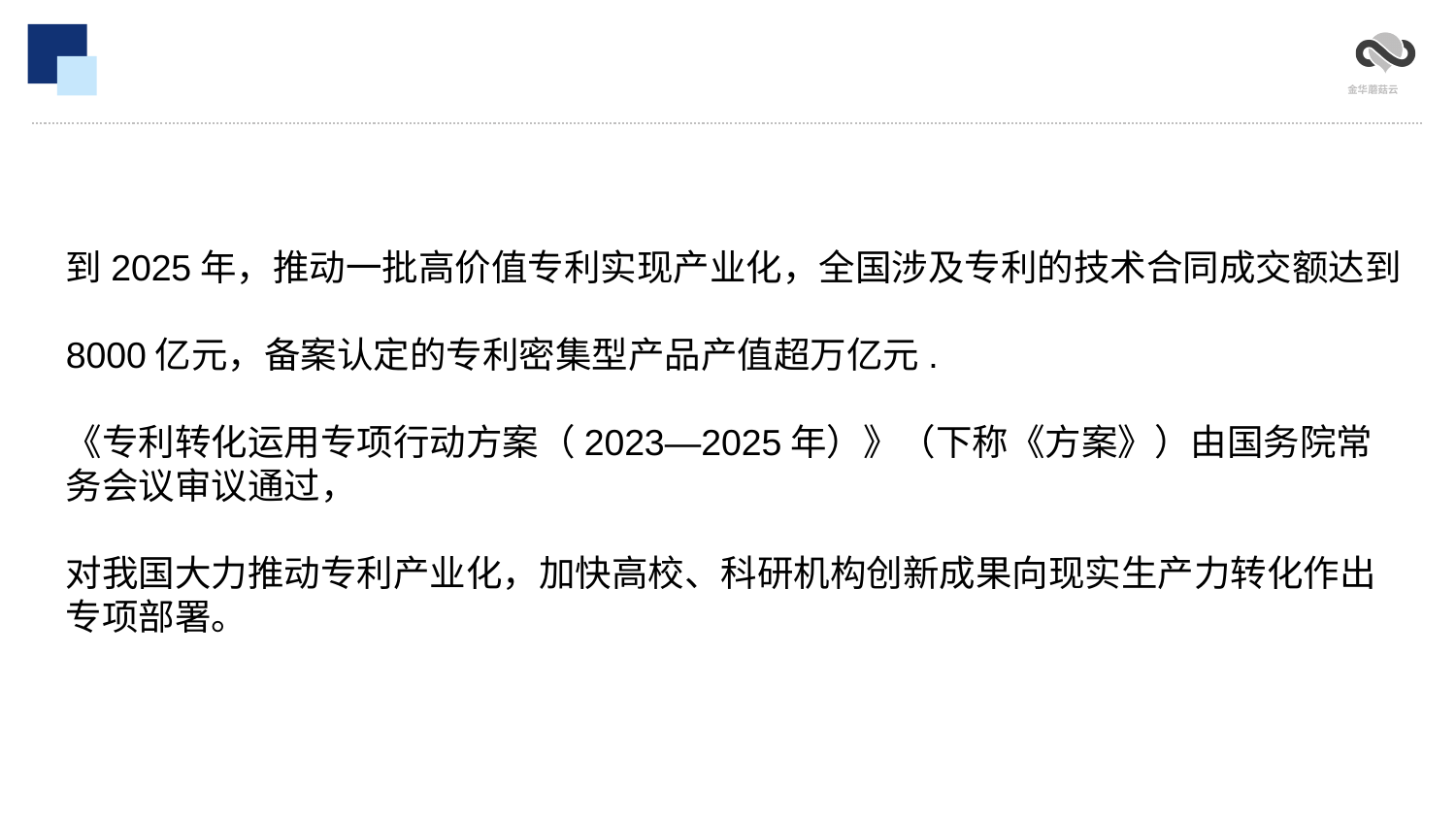

到2025年，推动一批高价值专利实现产业化，全国涉及专利的技术合同成交额达到

8000亿元，备案认定的专利密集型产品产值超万亿元.

《专利转化运用专项行动方案（2023—2025年）》（下称《方案》）由国务院常务会议审议通过，

对我国大力推动专利产业化，加快高校、科研机构创新成果向现实生产力转化作出专项部署。